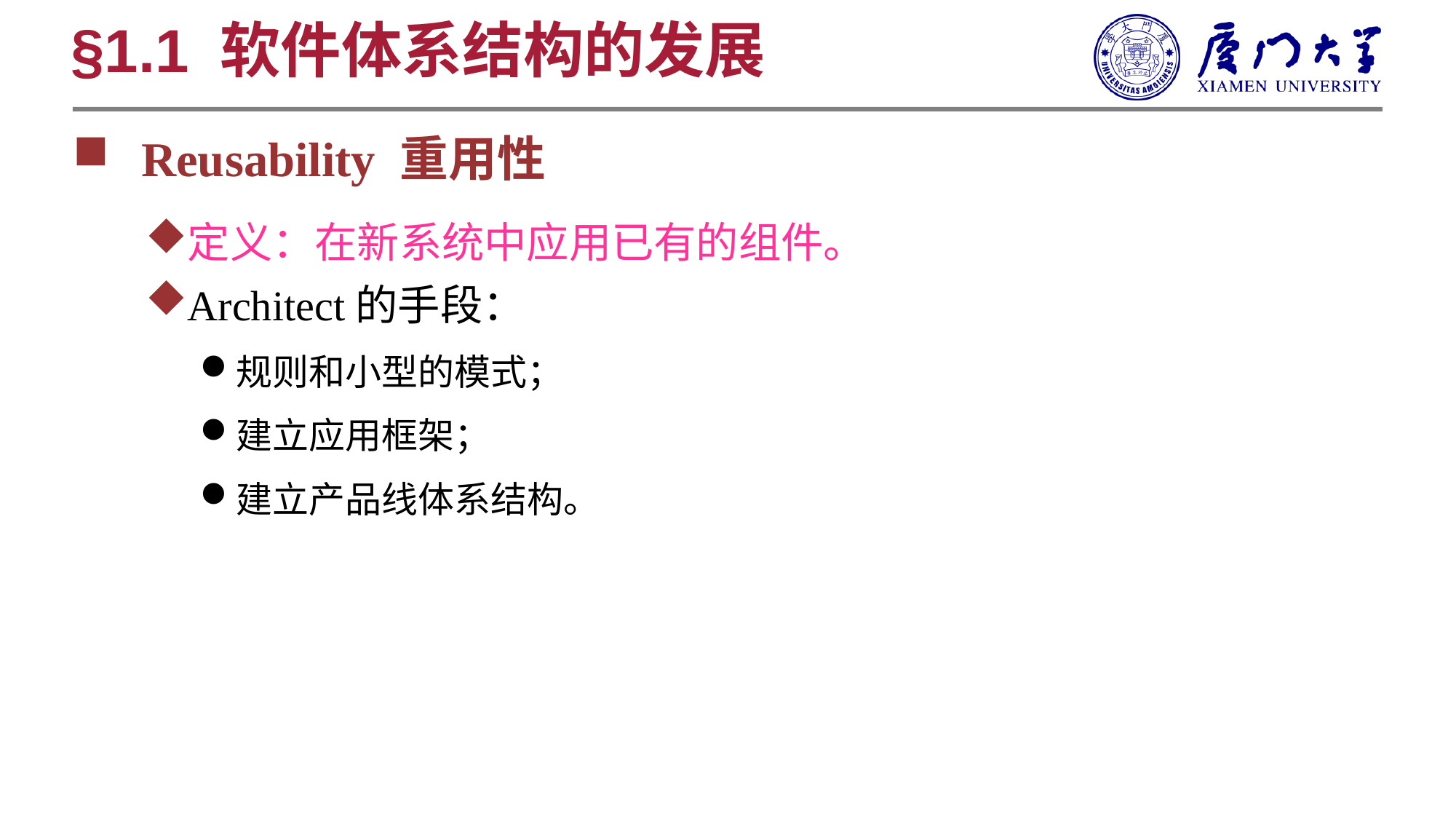

§1.1 软件体系结构的发展
Reusability 重用性
定义：在新系统中应用已有的组件。
Architect的手段：
规则和小型的模式；
建立应用框架；
建立产品线体系结构。